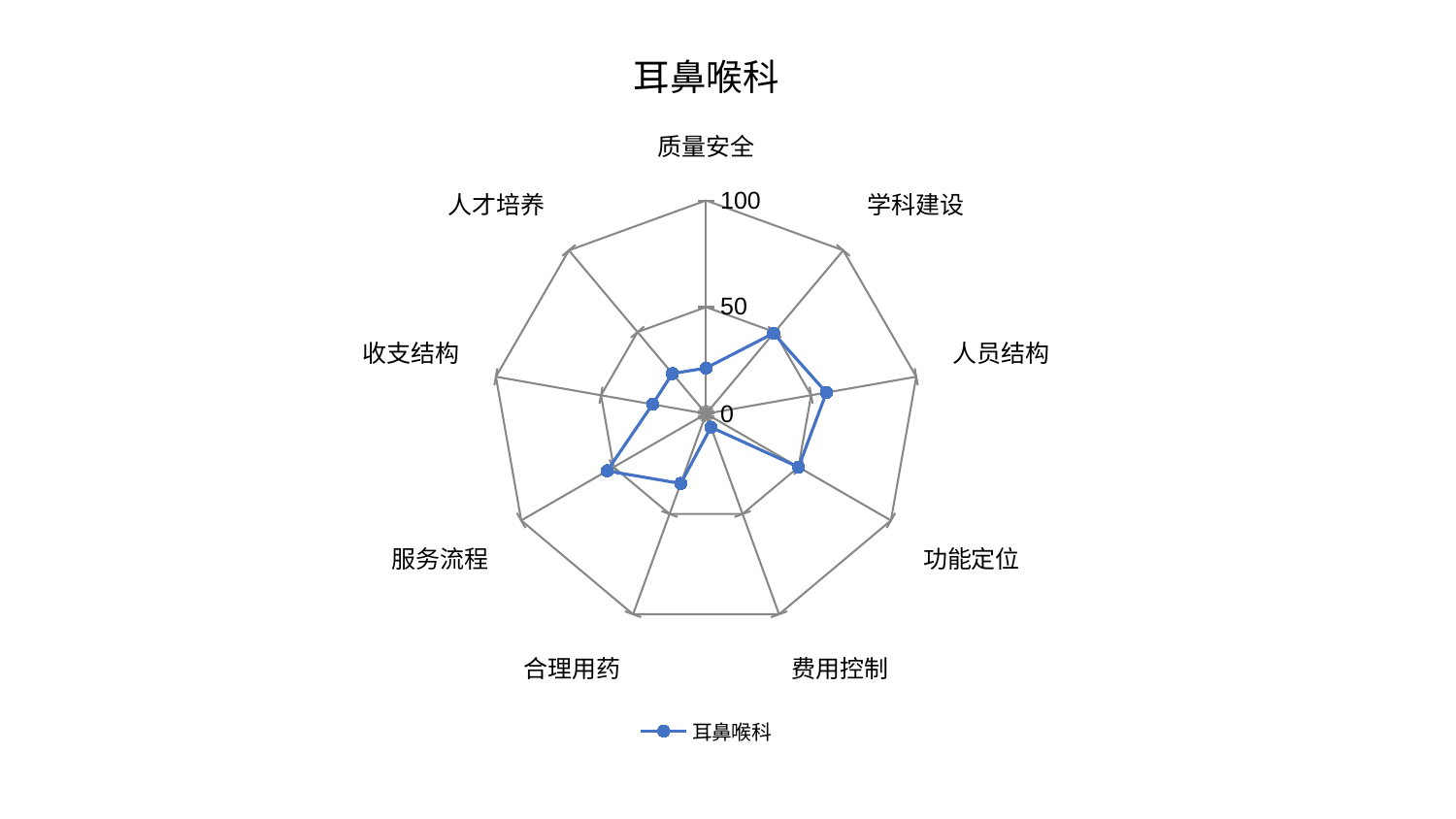

### Chart: 耳鼻喉科

| Category | 耳鼻喉科 |
|---|---|
| 质量安全 | 21.448575627157712 |
| 学科建设 | 49.27924291103007 |
| 人员结构 | 57.24740352574935 |
| 功能定位 | 50.065785564288674 |
| 费用控制 | 6.726398397127294 |
| 合理用药 | 34.775957062345825 |
| 服务流程 | 53.543426828573864 |
| 收支结构 | 25.467707054440773 |
| 人才培养 | 24.621589894790834 |
91